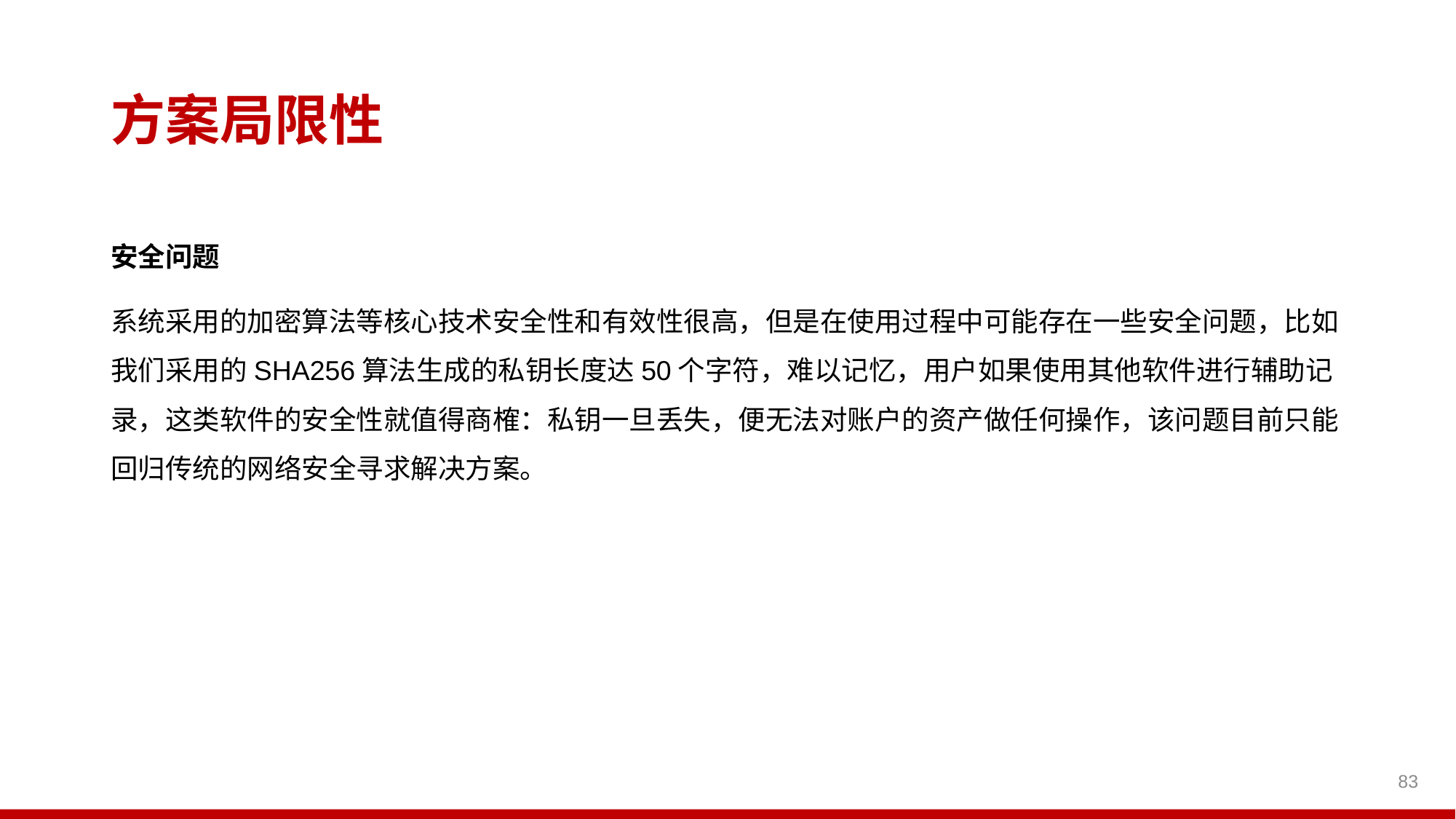

方案局限性
安全问题
系统采用的加密算法等核心技术安全性和有效性很高，但是在使用过程中可能存在一些安全问题，比如我们采用的SHA256算法生成的私钥长度达50个字符，难以记忆，用户如果使用其他软件进行辅助记录，这类软件的安全性就值得商榷：私钥一旦丢失，便无法对账户的资产做任何操作，该问题目前只能回归传统的网络安全寻求解决方案。
83